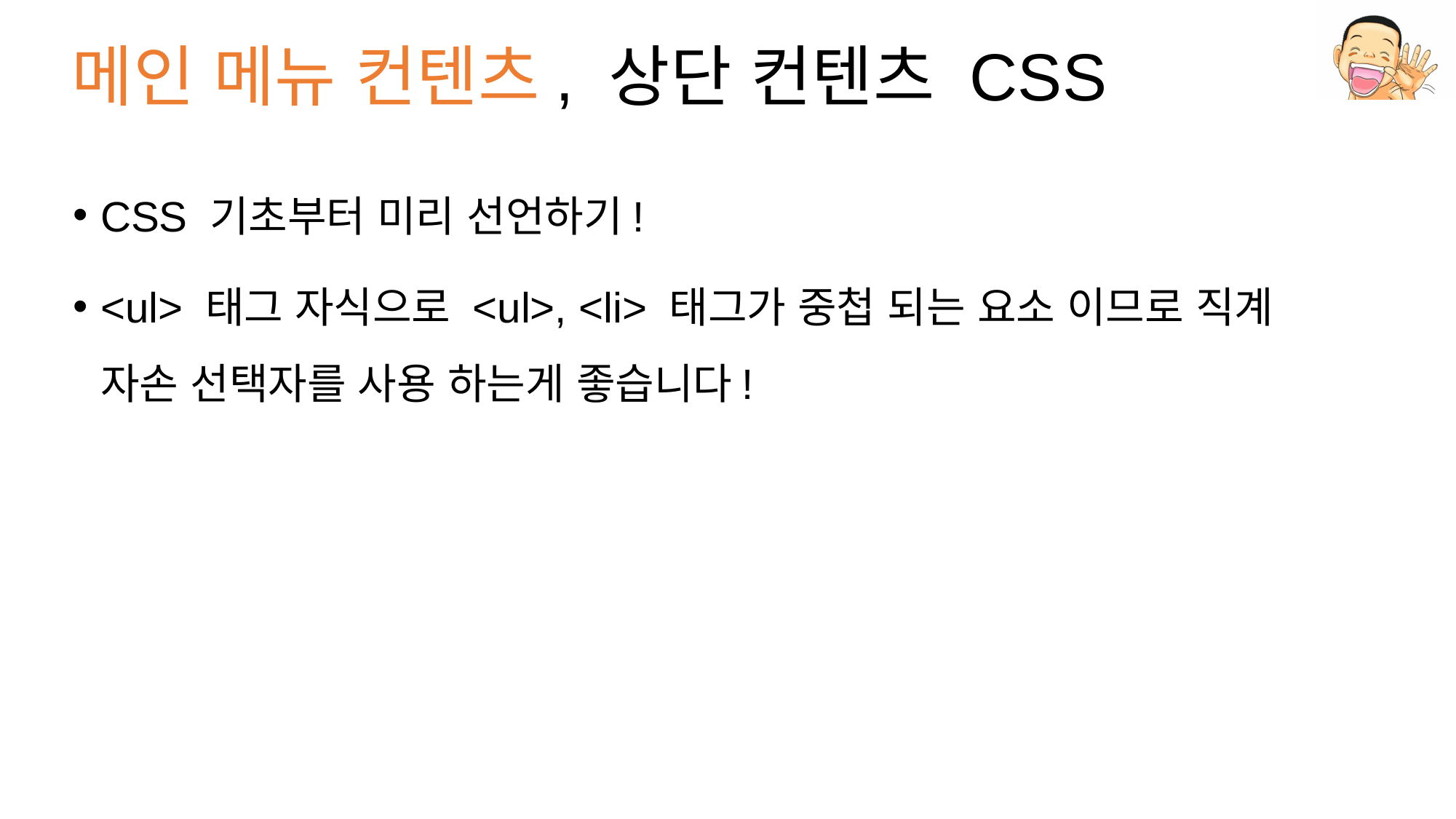

# 메인 메뉴 컨텐츠, 상단 컨텐츠 CSS
CSS 기초부터 미리 선언하기!
<ul> 태그 자식으로 <ul>, <li> 태그가 중첩 되는 요소 이므로 직계 자손 선택자를 사용 하는게 좋습니다!